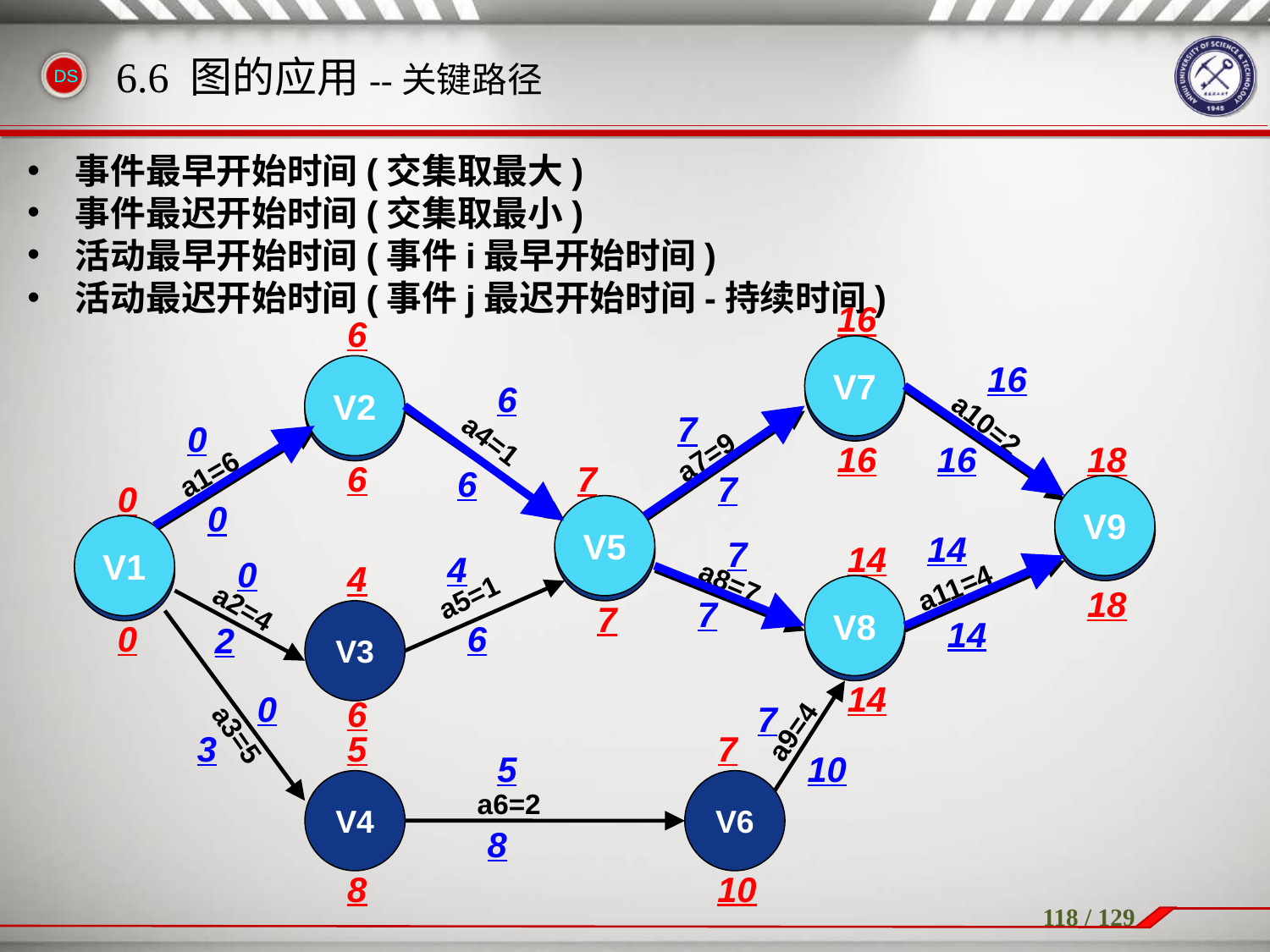

6.6 图的应用--关键路径
事件最早开始时间(交集取最大)
事件最迟开始时间(交集取最小)
活动最早开始时间(事件i最早开始时间)
活动最迟开始时间(事件j最迟开始时间-持续时间)
16
6
V7
V2

V9
V5
V1

V8
V7
V2

V9
V5
V1

V8

V3

V4
V6

16
6
7
a10=2
0
a4=1
a7=9
16
16
18
a1=6
6
7
6
7
0
0
14
7
14
4
0
4
a11=4
a8=7
a5=1
18
7
a2=4
7
14
0
6
2
14
0
6
7
a9=4
a3=5
3
5
7
5
10
a6=2
8
8
10